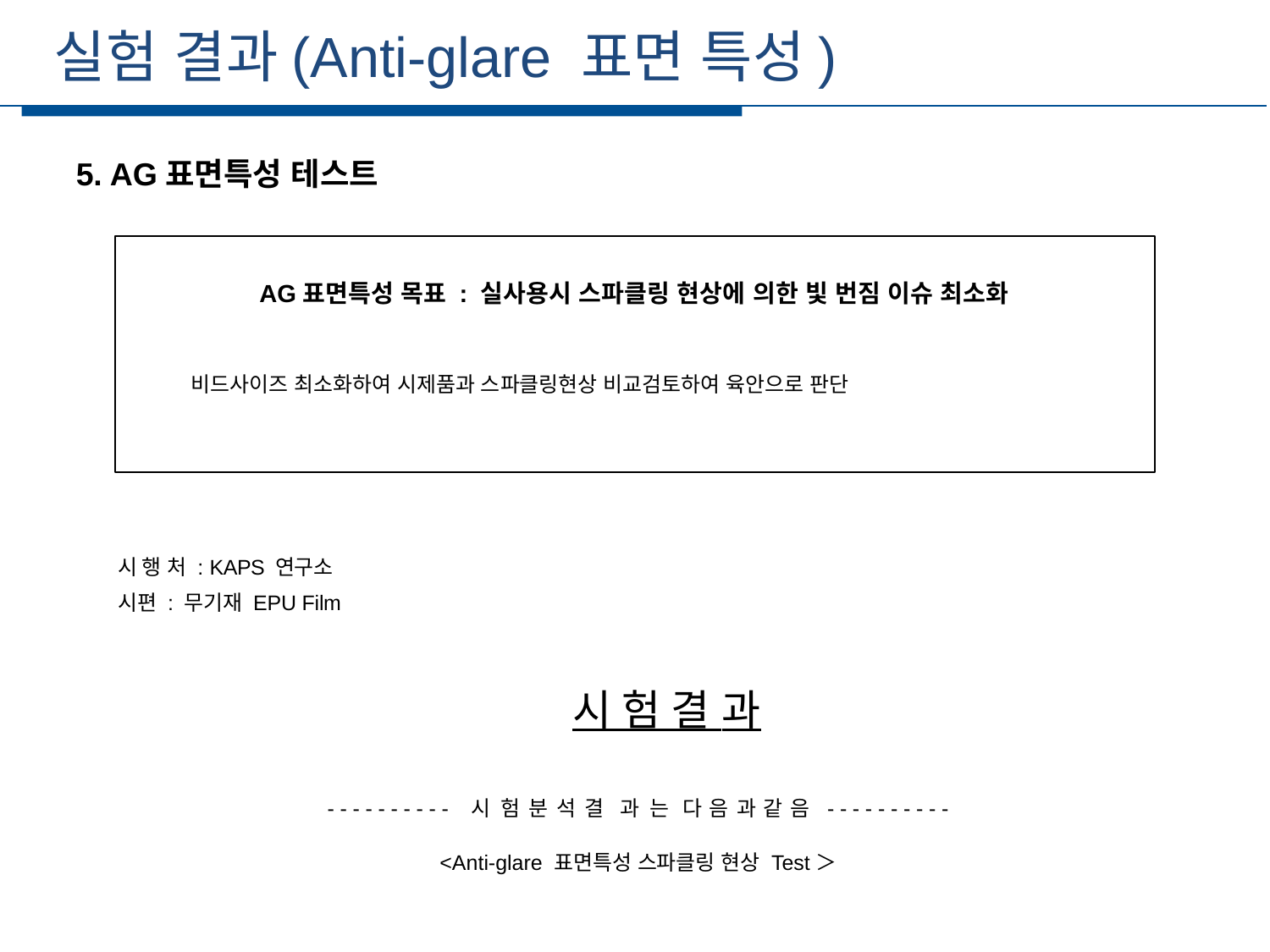

실험 결과(Anti-glare 표면 특성)
세부일정

5. AG표면특성 테스트

AG표면특성 목표 : 실사용시 스파클링 현상에 의한 빛 번짐 이슈 최소화
비드사이즈 최소화하여 시제품과 스파클링현상 비교검토하여 육안으로 판단
시 행 처 : KAPS 연구소
시편 : 무기재 EPU Film

                                 시 험 결 과
---------- 시 험 분 석 결  과 는	다 음 과 같 음 ----------

<Anti-glare 표면특성 스파클링 현상 Test＞